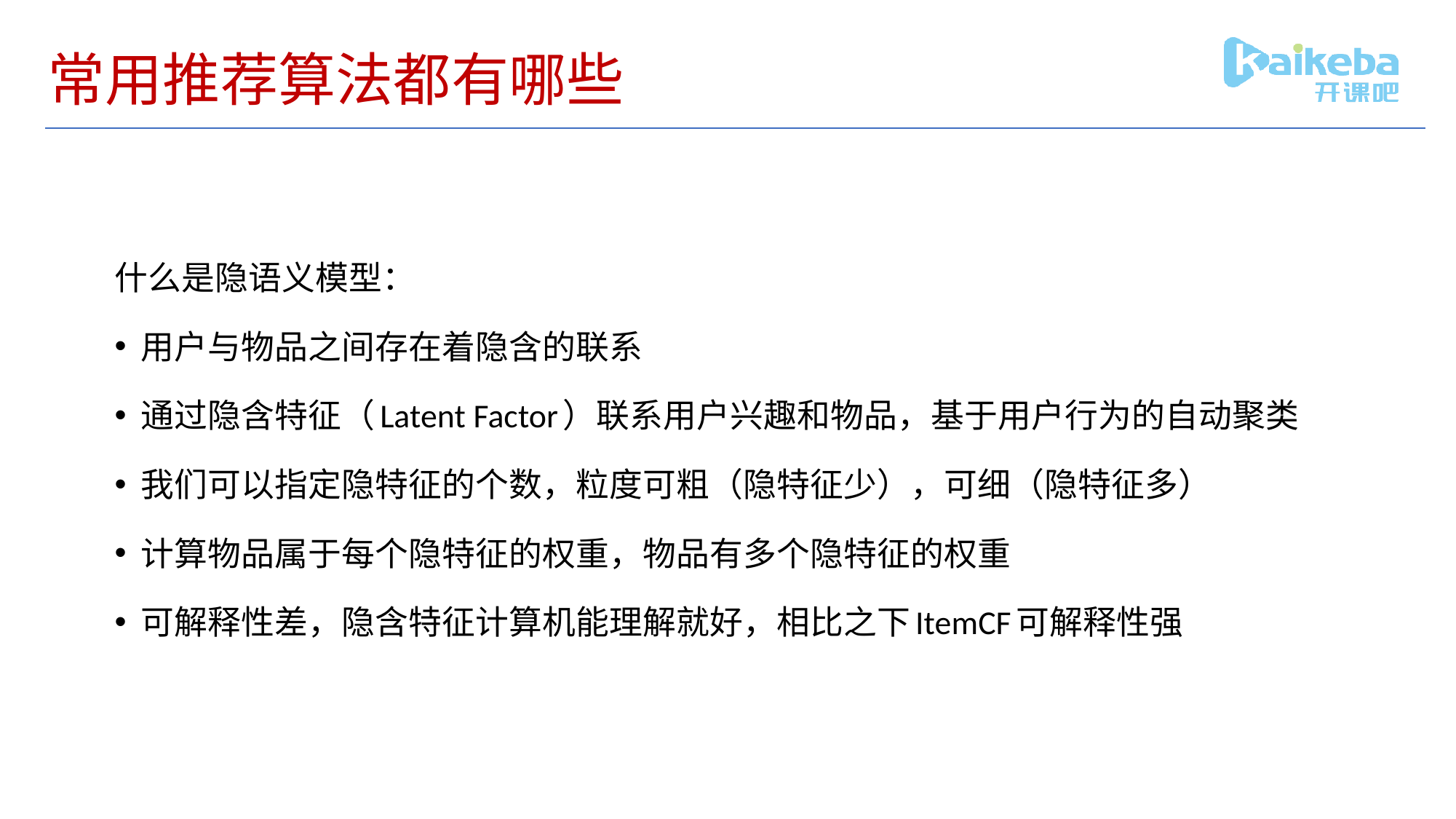

# 常用推荐算法都有哪些
什么是隐语义模型：
用户与物品之间存在着隐含的联系
通过隐含特征（Latent Factor）联系用户兴趣和物品，基于用户行为的自动聚类
我们可以指定隐特征的个数，粒度可粗（隐特征少），可细（隐特征多）
计算物品属于每个隐特征的权重，物品有多个隐特征的权重
可解释性差，隐含特征计算机能理解就好，相比之下ItemCF可解释性强